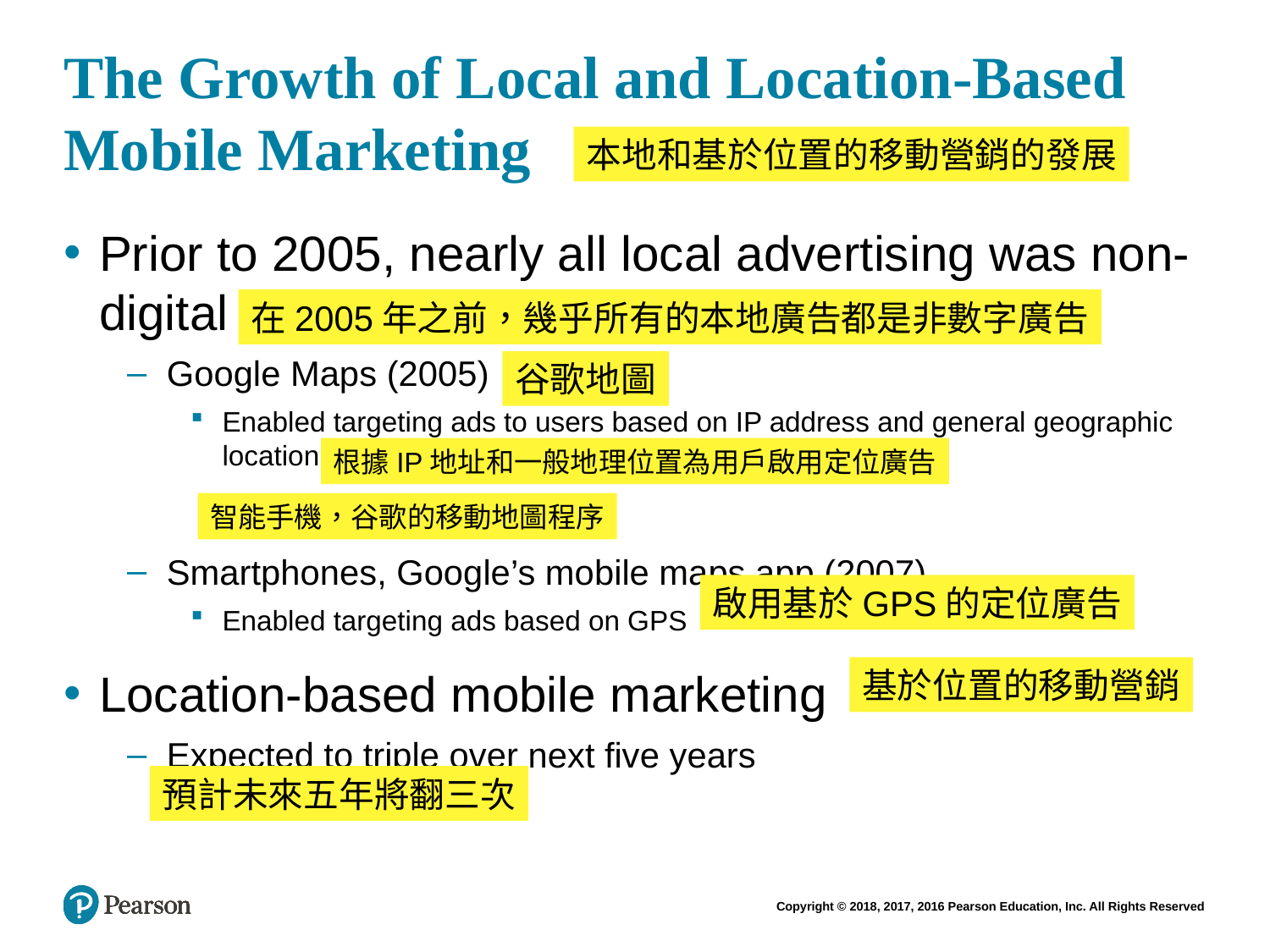

# The Growth of Local and Location-Based Mobile Marketing
本地和基於位置的移動營銷的發展
Prior to 2005, nearly all local advertising was non-digital
Google Maps (2005)
Enabled targeting ads to users based on IP address and general geographic location

Smartphones, Google’s mobile maps app (2007)
Enabled targeting ads based on GPS
Location-based mobile marketing
Expected to triple over next five years
在2005年之前，幾乎所有的本地廣告都是非數字廣告
谷歌地圖
根據IP地址和一般地理位置為用戶啟用定位廣告
智能手機，谷歌的移動地圖程序
啟用基於GPS的定位廣告
基於位置的移動營銷
預計未來五年將翻三次